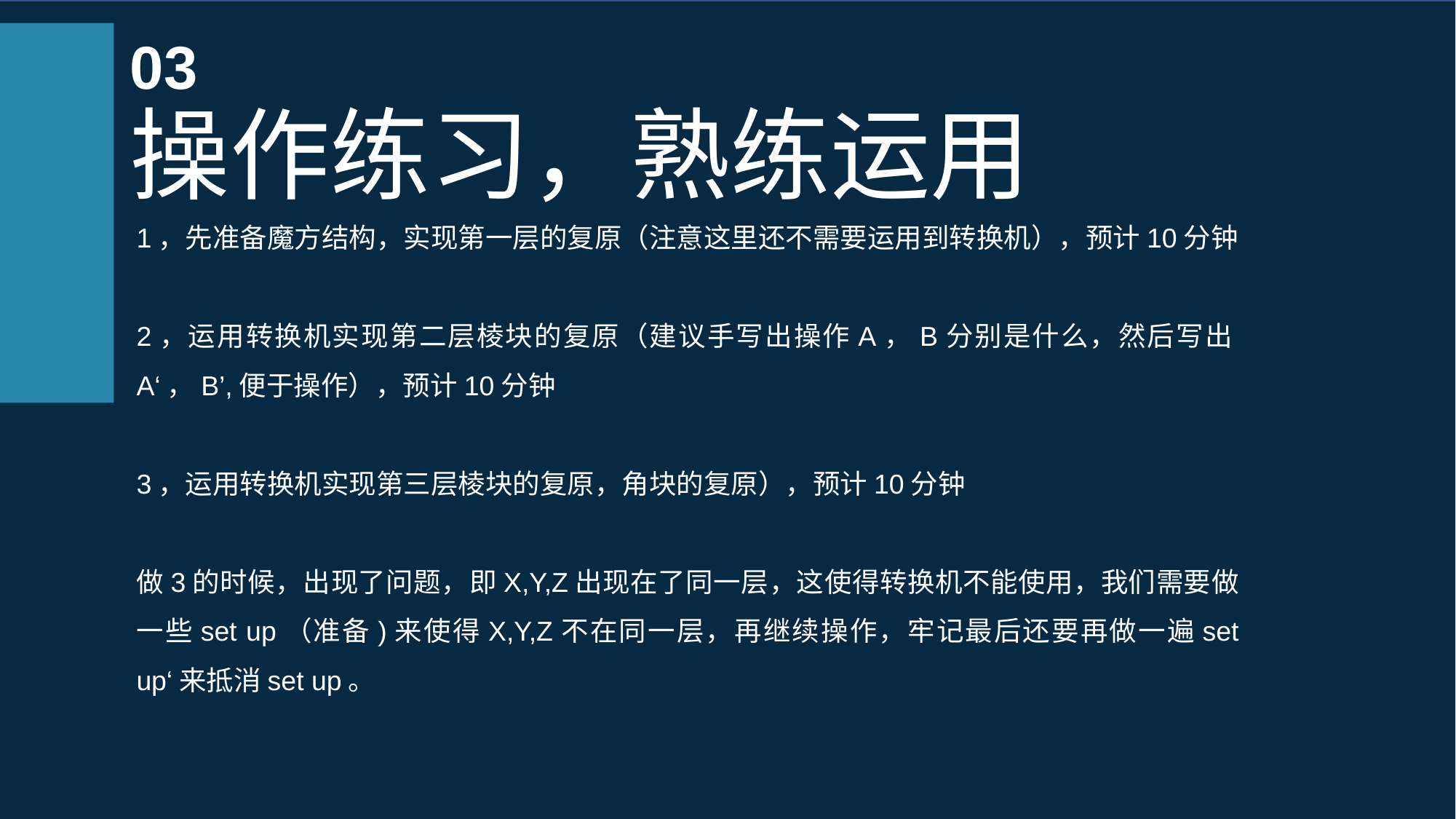

03
操作练习，熟练运用

1，先准备魔方结构，实现第一层的复原（注意这里还不需要运用到转换机），预计10分钟

2，运用转换机实现第二层棱块的复原（建议手写出操作A，B分别是什么，然后写出A‘，B’,便于操作），预计10分钟

3，运用转换机实现第三层棱块的复原，角块的复原），预计10分钟

做3的时候，出现了问题，即X,Y,Z出现在了同一层，这使得转换机不能使用，我们需要做一些set up（准备)来使得X,Y,Z不在同一层，再继续操作，牢记最后还要再做一遍set up‘来抵消set up。